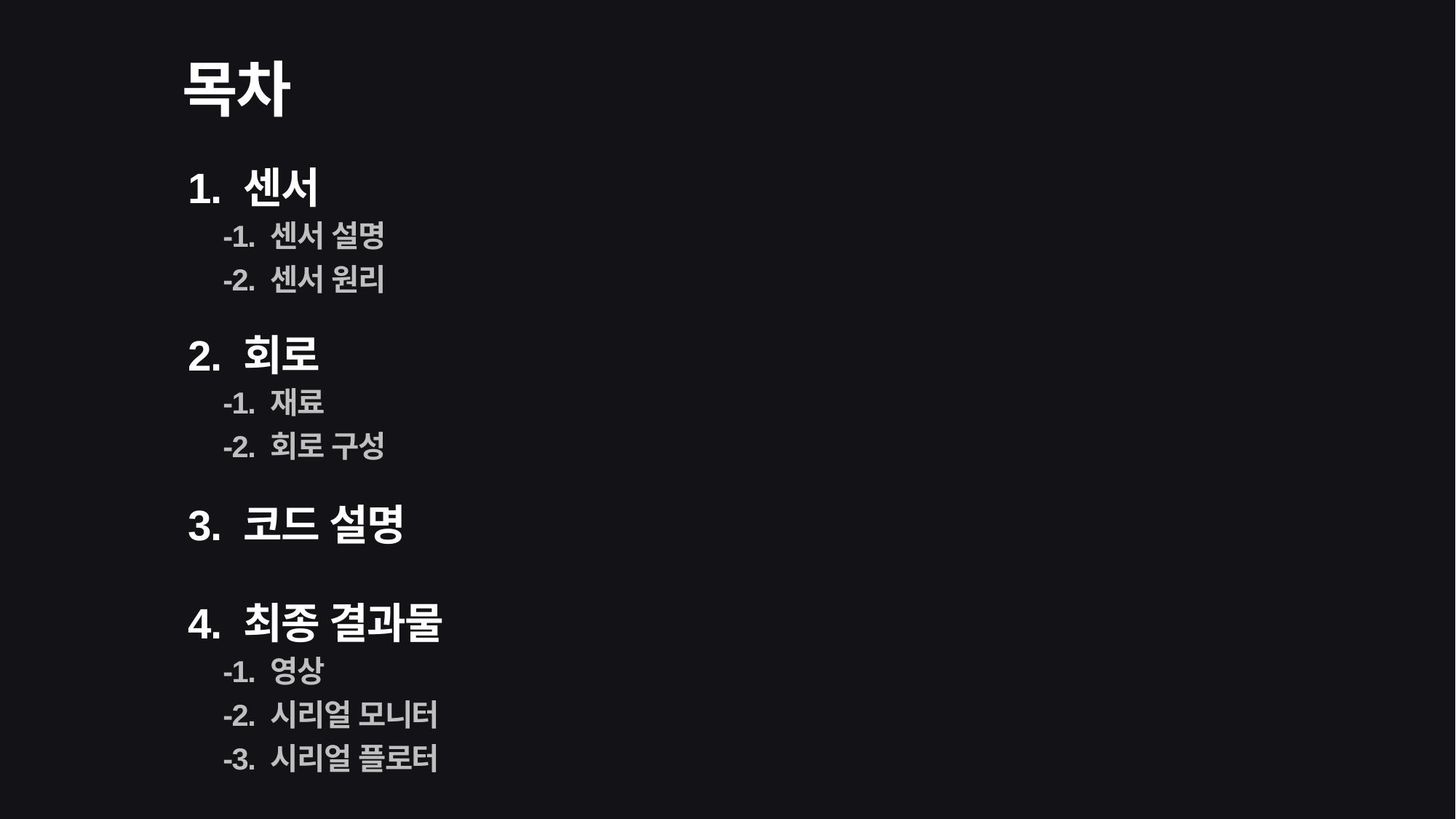

목차
1. 센서
-1. 센서 설명
-2. 센서 원리
2. 회로
-1. 재료
-2. 회로 구성
3. 코드 설명
4. 최종 결과물
-1. 영상
-2. 시리얼 모니터
-3. 시리얼 플로터